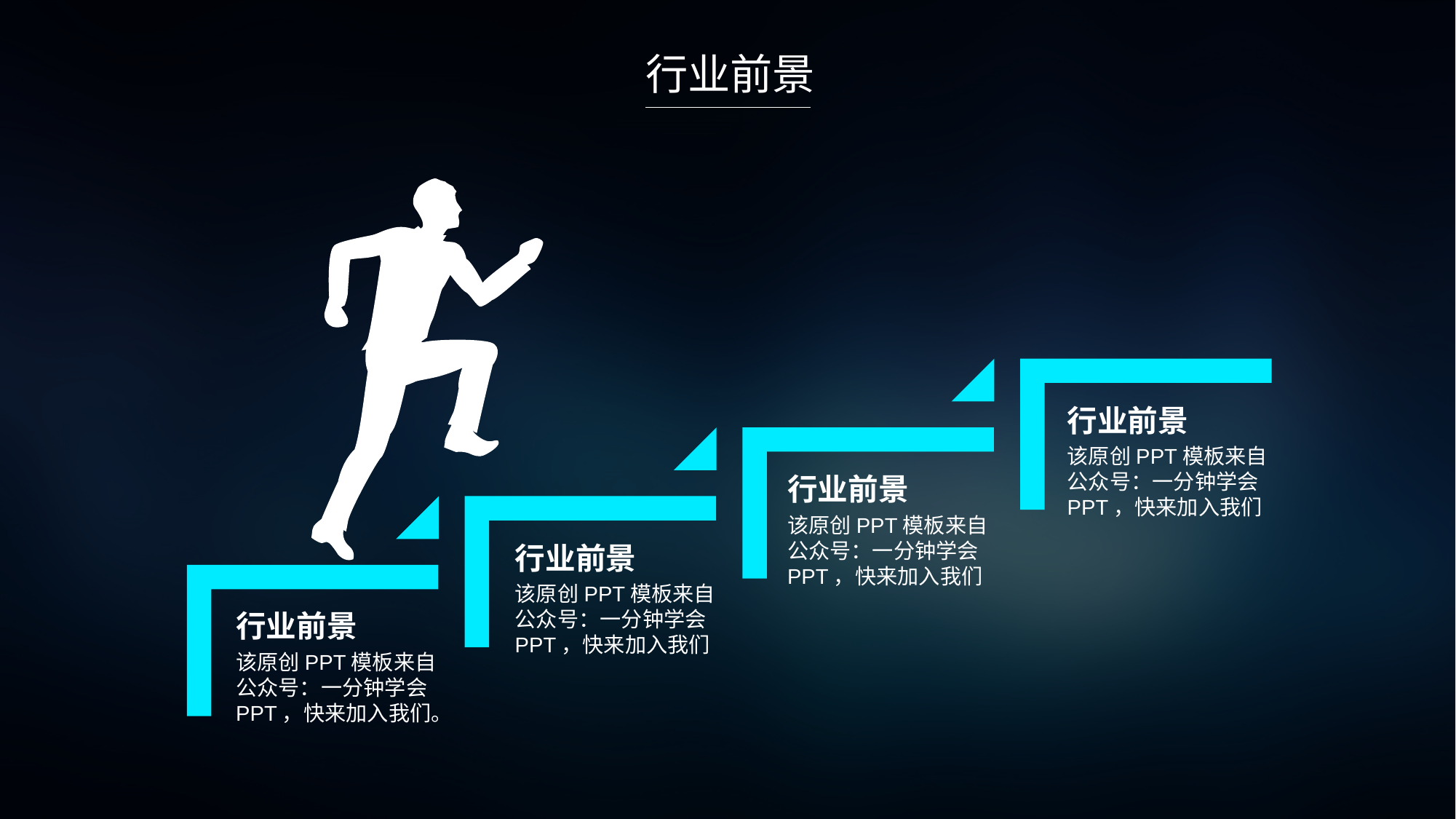

行业前景

行业前景

该原创PPT模板来自公众号：一分钟学会PPT，快来加入我们

行业前景

该原创PPT模板来自公众号：一分钟学会PPT，快来加入我们

行业前景
该原创PPT模板来自公众号：一分钟学会PPT，快来加入我们
行业前景
该原创PPT模板来自公众号：一分钟学会PPT，快来加入我们。